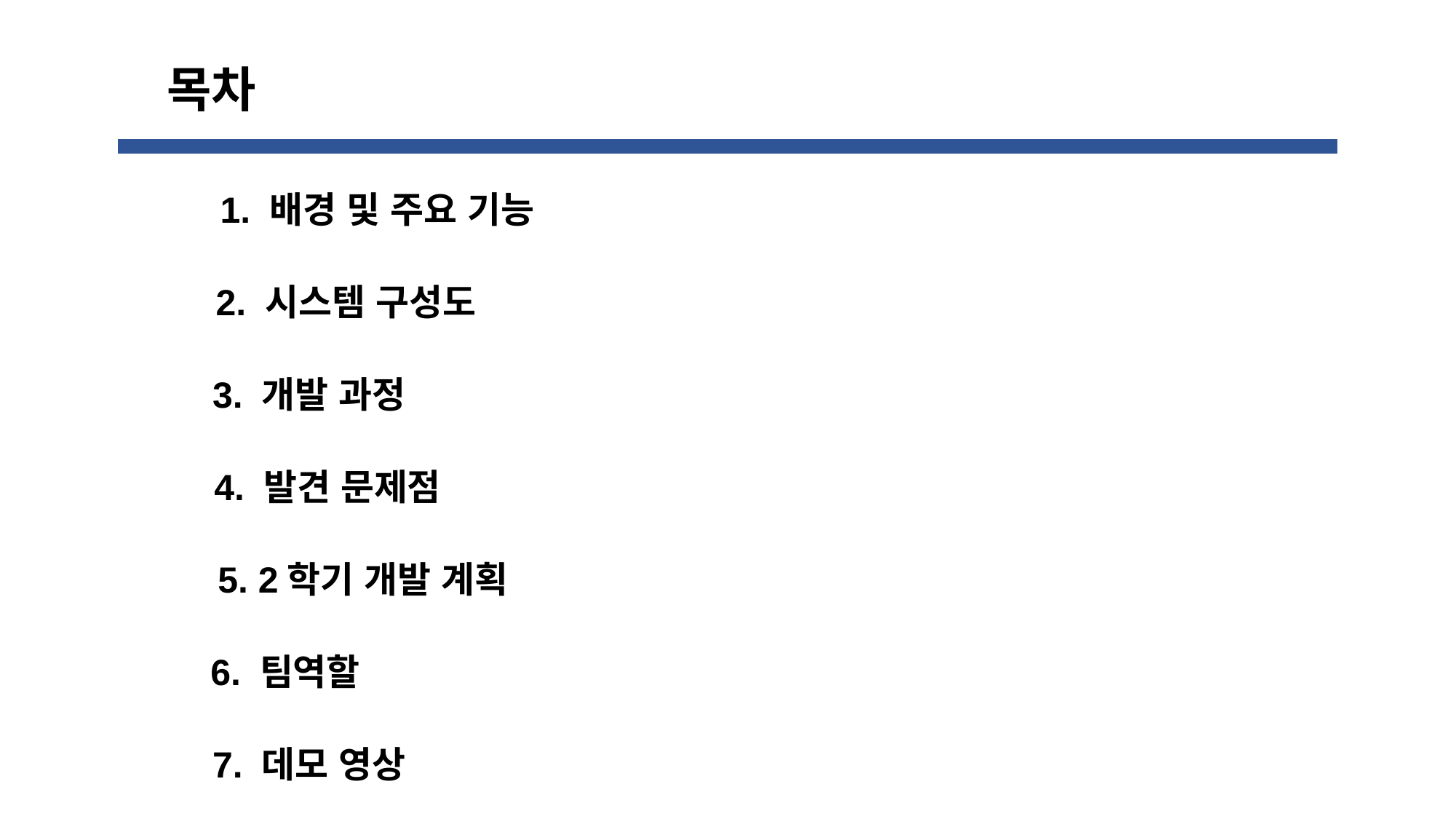

목차
1. 배경 및 주요 기능
2. 시스템 구성도
3. 개발 과정
4. 발견 문제점
5. 2학기 개발 계획
6. 팀역할
7. 데모 영상